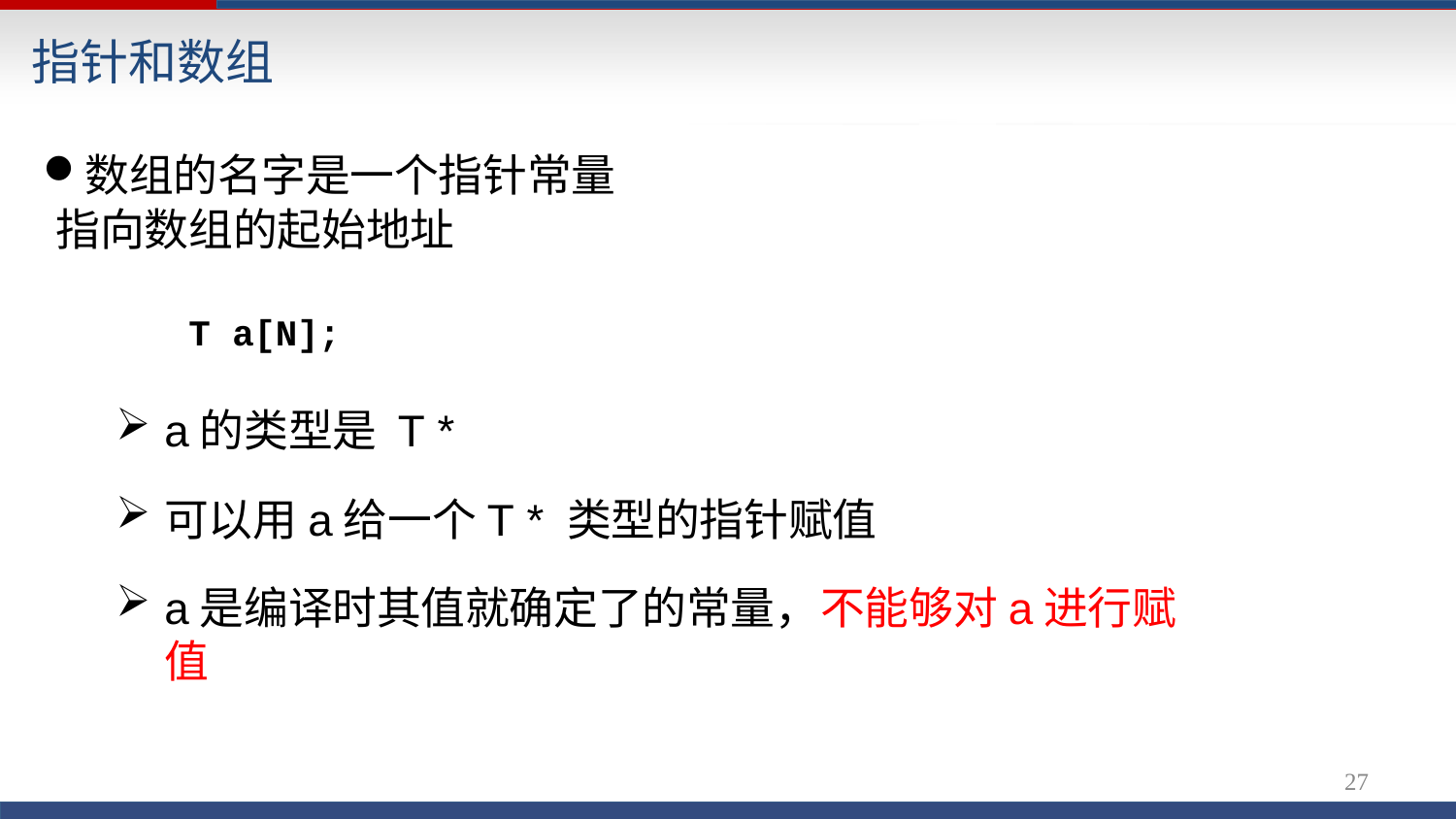

# 指针和数组
数组的名字是一个指针常量
指向数组的起始地址

T a[N];

a的类型是 T *

可以用a给一个T * 类型的指针赋值

a是编译时其值就确定了的常量，不能够对a进行赋值
27